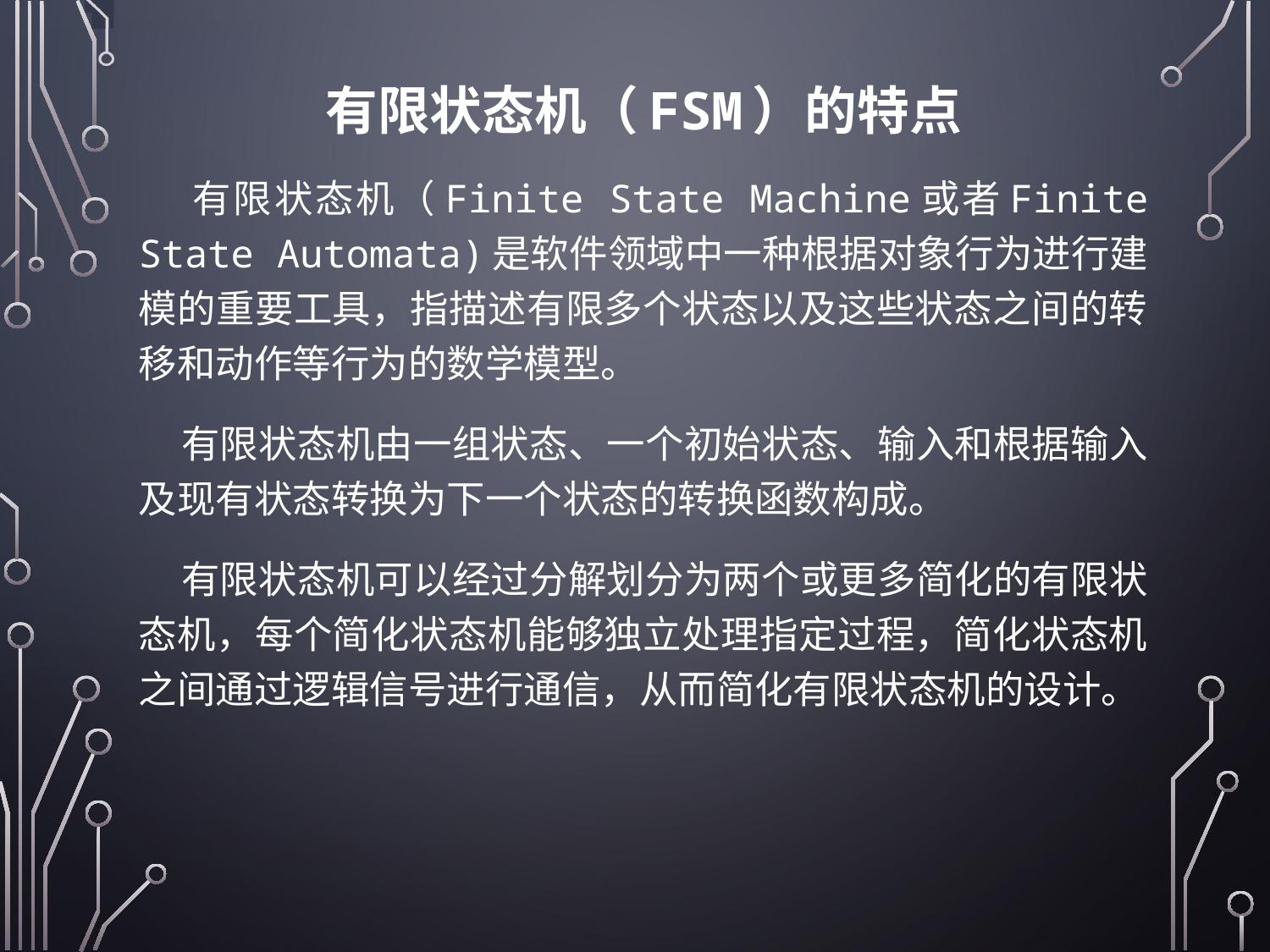

有限状态机（FSM）的特点
    有限状态机（Finite State Machine或者Finite State Automata)是软件领域中一种根据对象行为进行建模的重要工具，指描述有限多个状态以及这些状态之间的转移和动作等行为的数学模型。
    有限状态机由一组状态、一个初始状态、输入和根据输入及现有状态转换为下一个状态的转换函数构成。
    有限状态机可以经过分解划分为两个或更多简化的有限状态机，每个简化状态机能够独立处理指定过程，简化状态机之间通过逻辑信号进行通信，从而简化有限状态机的设计。